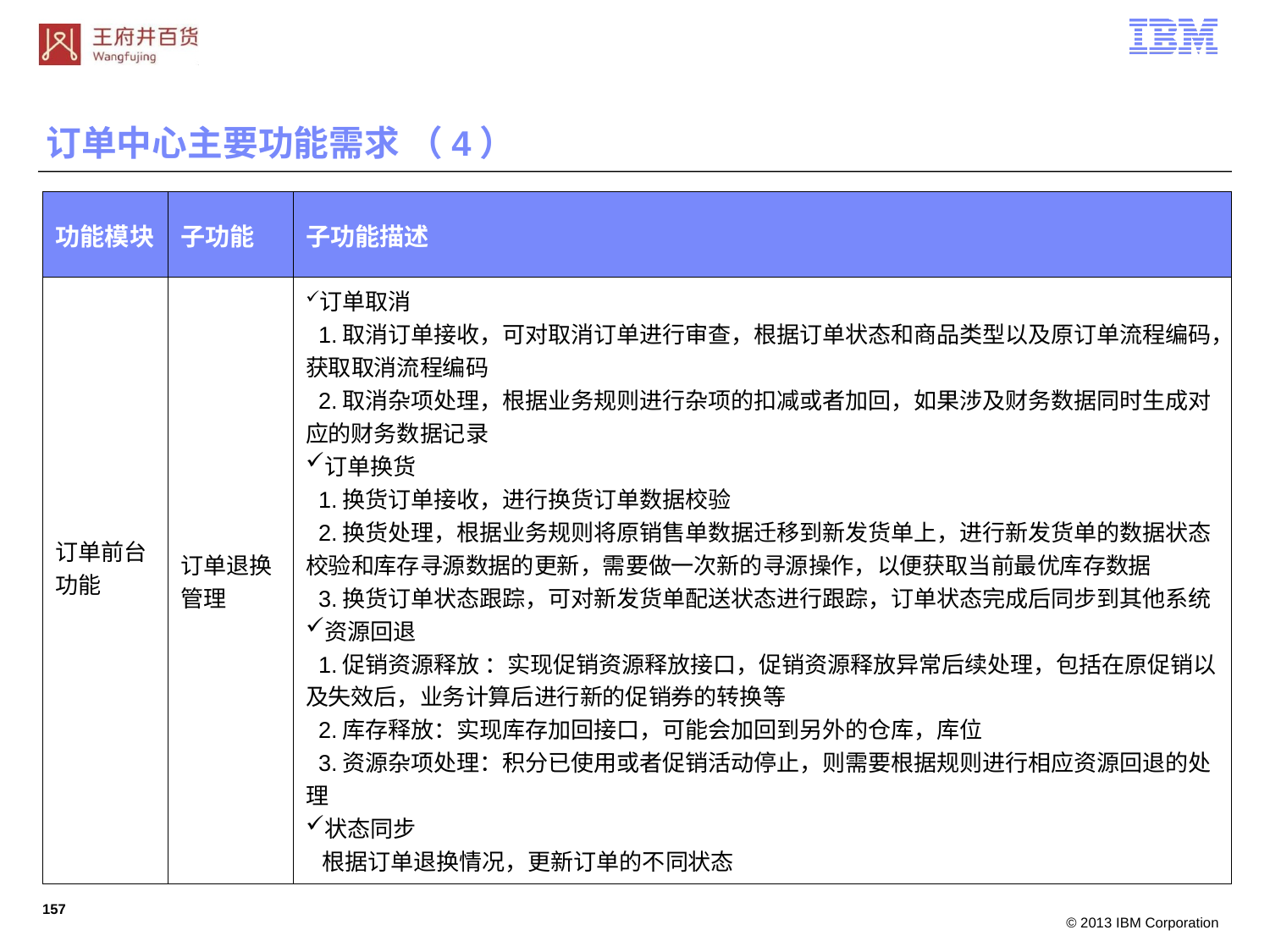

订单中心主要功能需求 （4）
| 功能模块 | 子功能 | 子功能描述 |
| --- | --- | --- |
| 订单前台功能 | 订单退换管理 | 订单取消 1.取消订单接收，可对取消订单进行审查，根据订单状态和商品类型以及原订单流程编码，获取取消流程编码 2.取消杂项处理，根据业务规则进行杂项的扣减或者加回，如果涉及财务数据同时生成对应的财务数据记录 订单换货 1.换货订单接收，进行换货订单数据校验 2.换货处理，根据业务规则将原销售单数据迁移到新发货单上，进行新发货单的数据状态校验和库存寻源数据的更新，需要做一次新的寻源操作，以便获取当前最优库存数据 3.换货订单状态跟踪，可对新发货单配送状态进行跟踪，订单状态完成后同步到其他系统 资源回退 1.促销资源释放 ：实现促销资源释放接口，促销资源释放异常后续处理，包括在原促销以及失效后，业务计算后进行新的促销券的转换等 2.库存释放：实现库存加回接口，可能会加回到另外的仓库，库位 3.资源杂项处理：积分已使用或者促销活动停止，则需要根据规则进行相应资源回退的处理 状态同步 根据订单退换情况，更新订单的不同状态 |
157